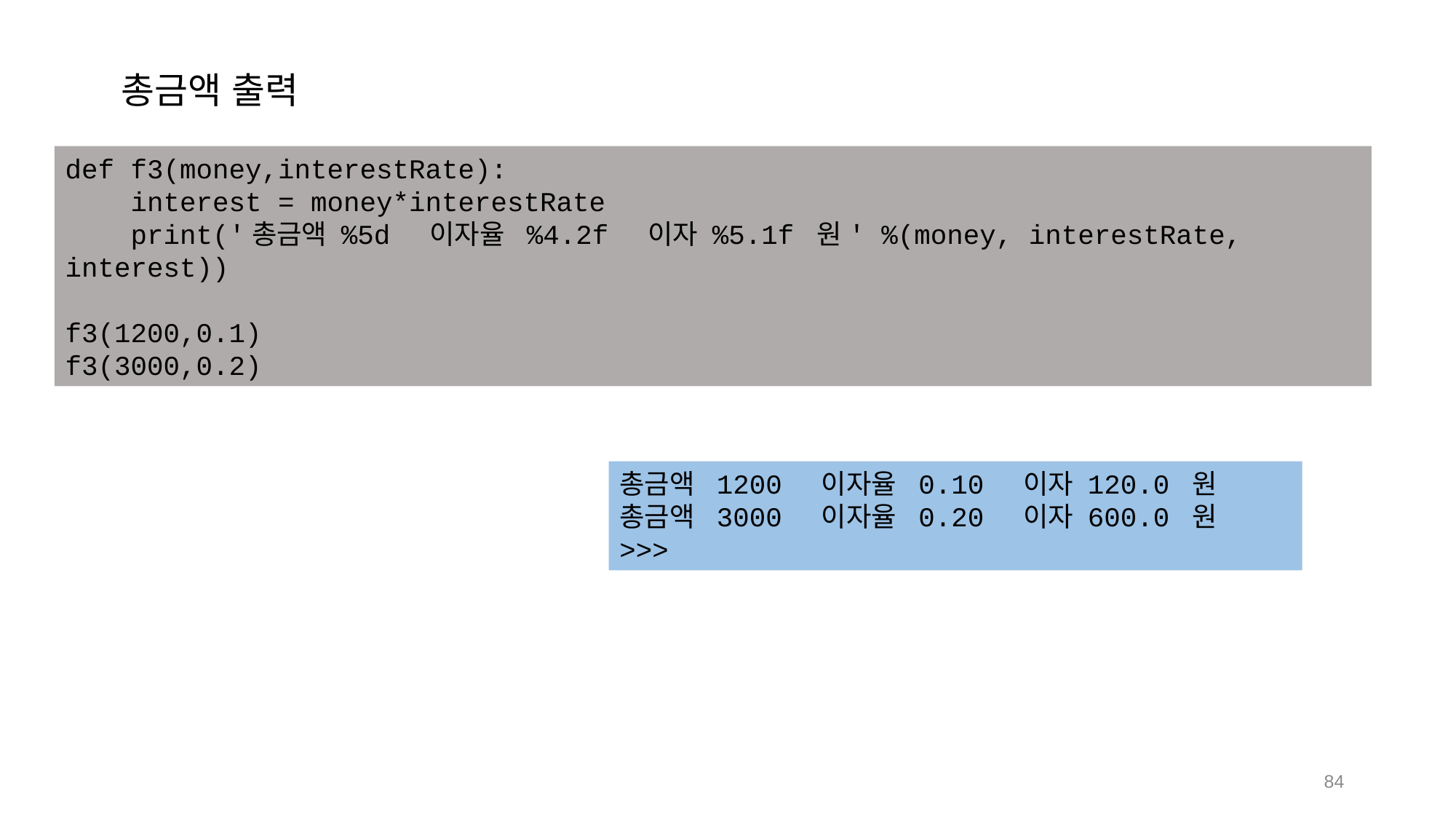

총금액 출력
def f3(money,interestRate):
    interest = money*interestRate
    print('총금액 %5d  이자율  %4.2f  이자 %5.1f 원' %(money, interestRate, interest))

f3(1200,0.1)
f3(3000,0.2)
총금액  1200  이자율  0.10  이자 120.0 원
총금액  3000  이자율  0.20  이자 600.0 원
>>>
84